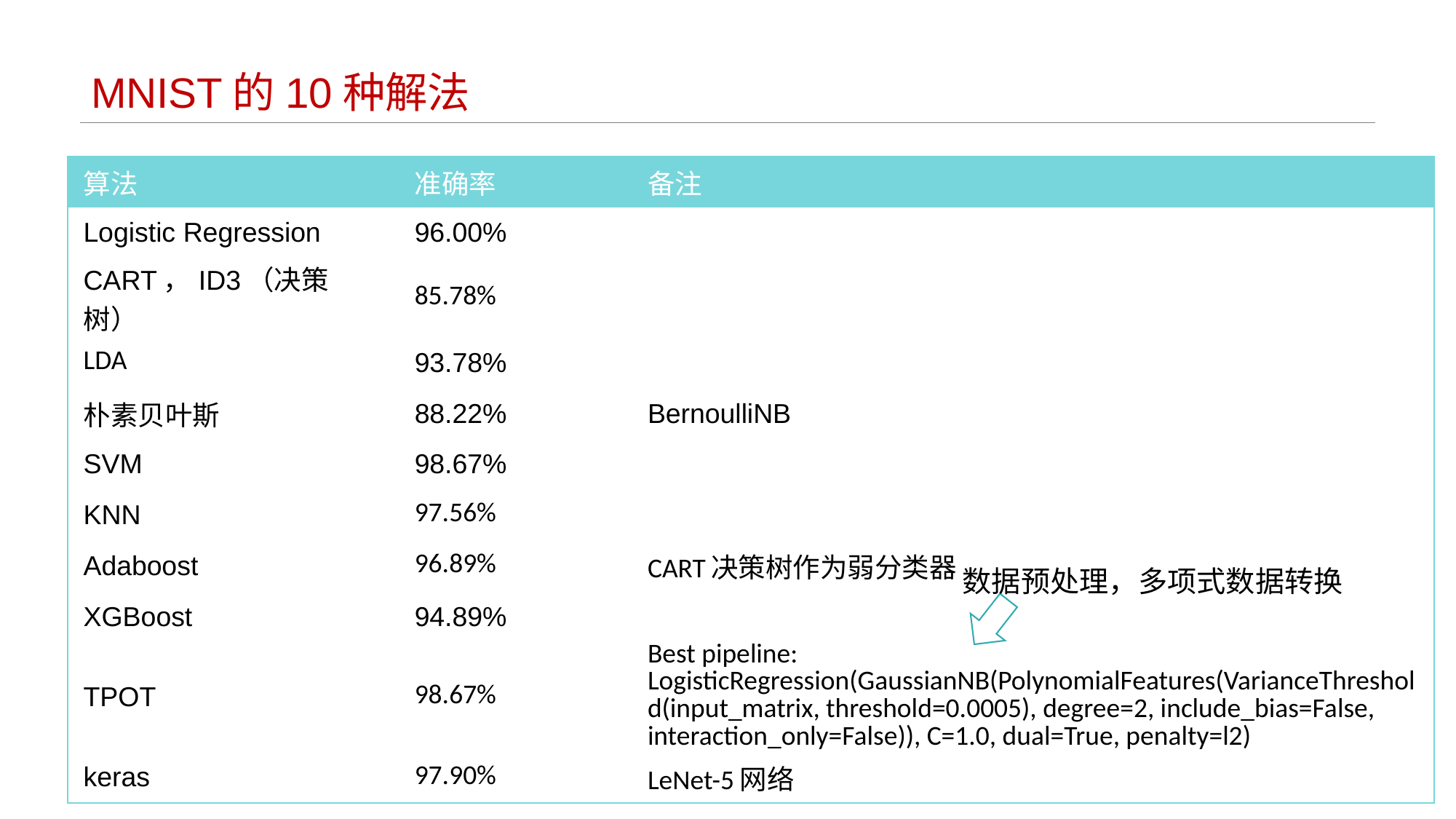

# MNIST的10种解法
| 算法 | 准确率 | 备注 |
| --- | --- | --- |
| Logistic Regression | 96.00% |  |
| CART，ID3（决策树） | 85.78% |  |
| LDA | 93.78% |  |
| 朴素贝叶斯 | 88.22% | BernoulliNB |
| SVM | 98.67% |  |
| KNN | 97.56% |  |
| Adaboost | 96.89% | CART决策树作为弱分类器 |
| XGBoost | 94.89% |  |
| TPOT | 98.67% | Best pipeline: LogisticRegression(GaussianNB(PolynomialFeatures(VarianceThreshold(input\_matrix, threshold=0.0005), degree=2, include\_bias=False, interaction\_only=False)), C=1.0, dual=True, penalty=l2) |
| keras | 97.90% | LeNet-5网络 |
数据预处理，多项式数据转换